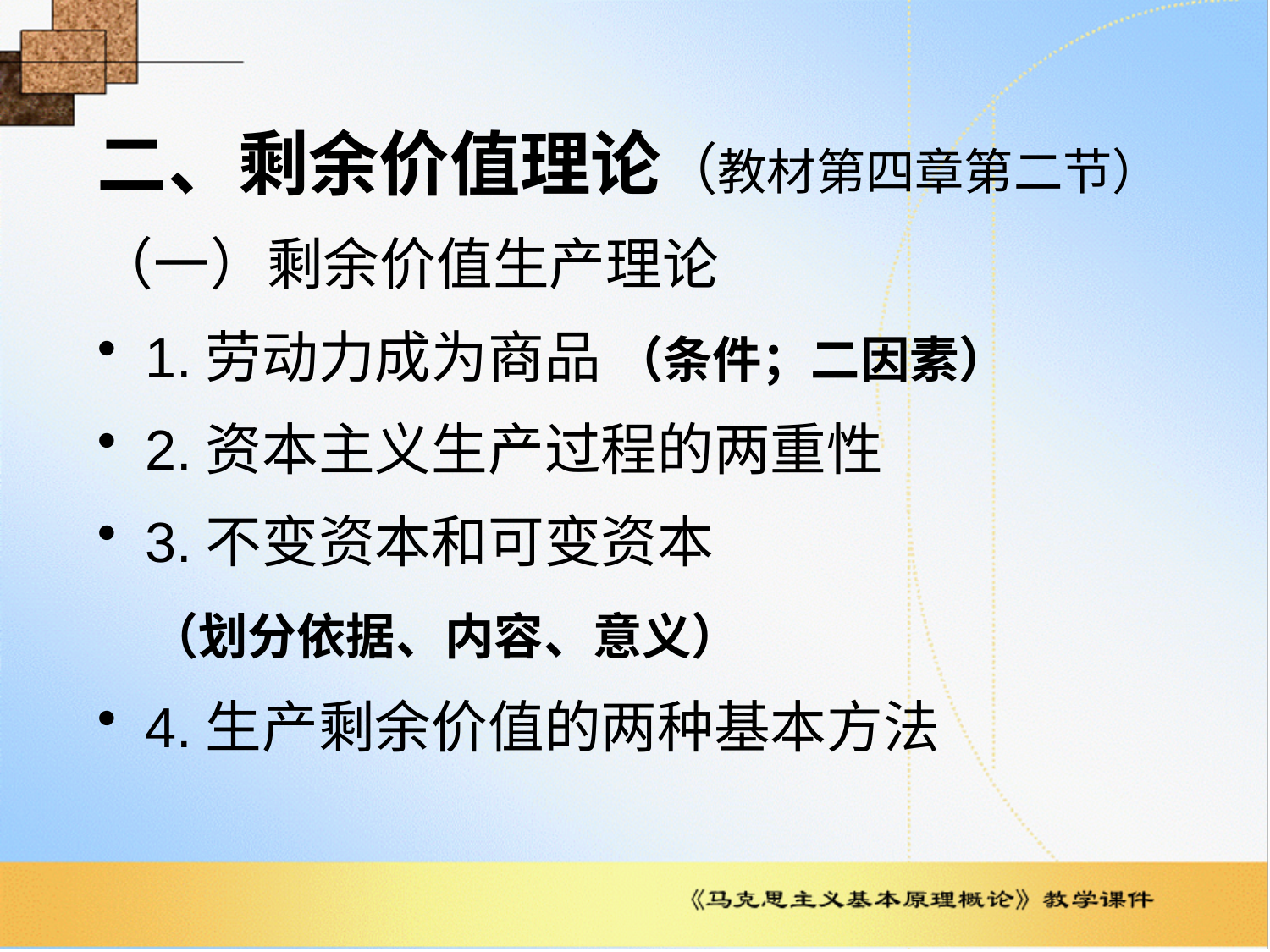

二、剩余价值理论（教材第四章第二节）
（一）剩余价值生产理论
1.劳动力成为商品 （条件；二因素）
2.资本主义生产过程的两重性
3.不变资本和可变资本
   （划分依据、内容、意义）
4.生产剩余价值的两种基本方法